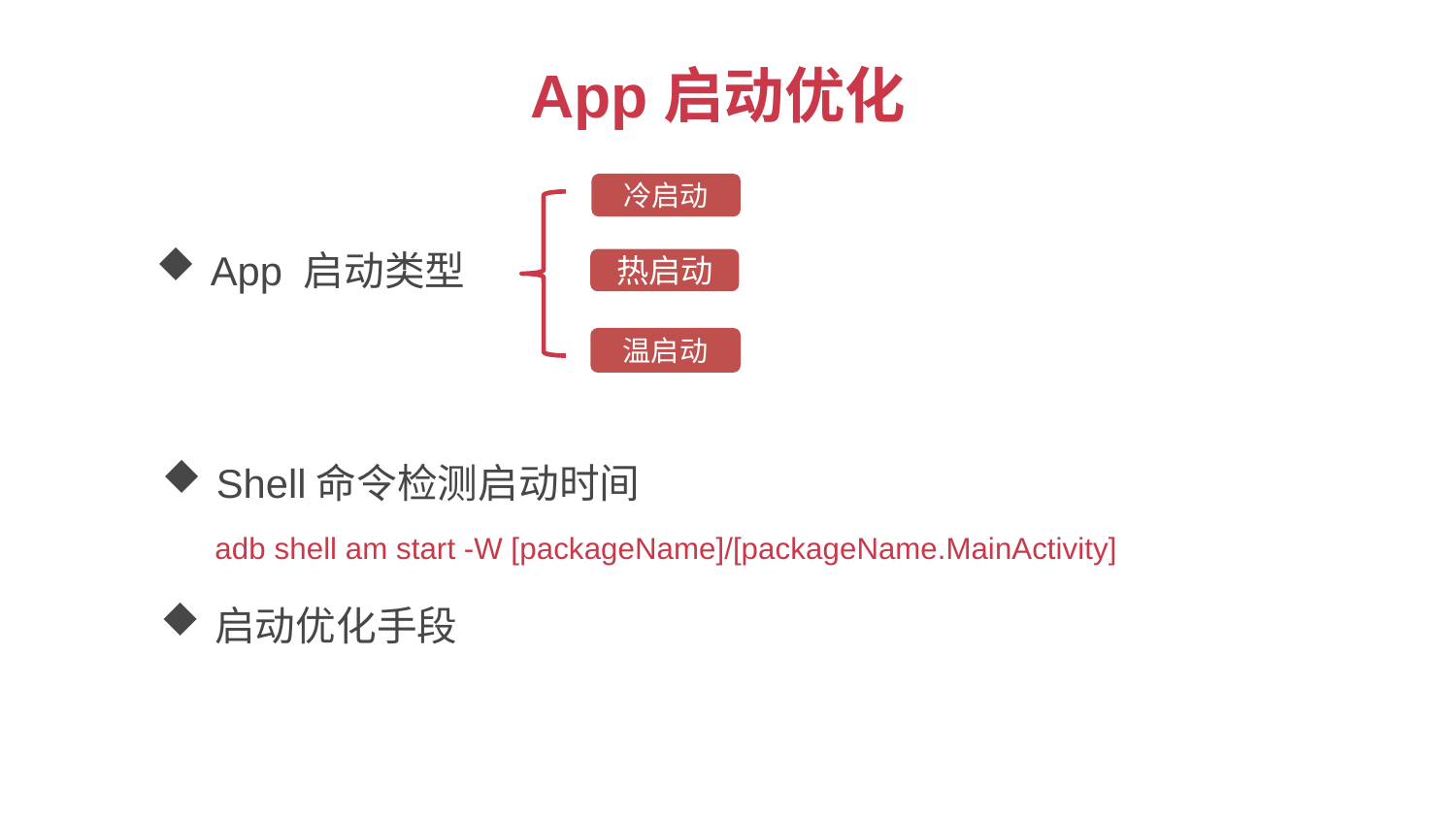

App启动优化
冷启动

App 启动类型
热启动
温启动
Shell命令检测启动时间
adb shell am start -W [packageName]/[packageName.MainActivity]
启动优化手段
https://www.jianshu.com/p/c821f1fb90d1